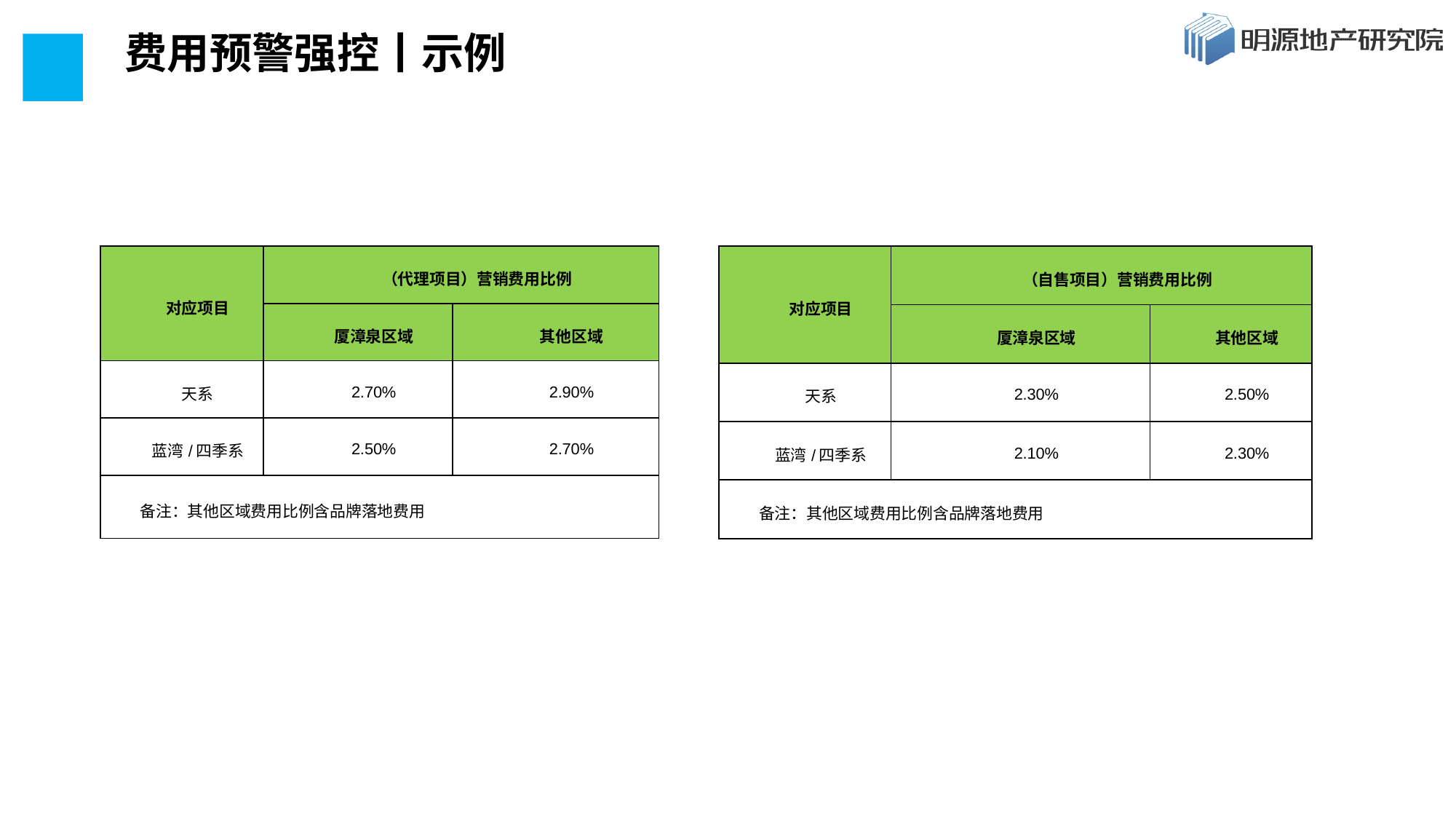

费用预警强控丨示例
| 对应项目 | （代理项目）营销费用比例 |  |
| --- | --- | --- |
|  | 厦漳泉区域 | 其他区域 |
| 天系 | 2.70% | 2.90% |
| 蓝湾/四季系 | 2.50% | 2.70% |
| 备注：其他区域费用比例含品牌落地费用 |  |  |
| 对应项目 | （自售项目）营销费用比例 |  |
| --- | --- | --- |
|  | 厦漳泉区域 | 其他区域 |
| 天系 | 2.30% | 2.50% |
| 蓝湾/四季系 | 2.10% | 2.30% |
| 备注：其他区域费用比例含品牌落地费用 |  |  |